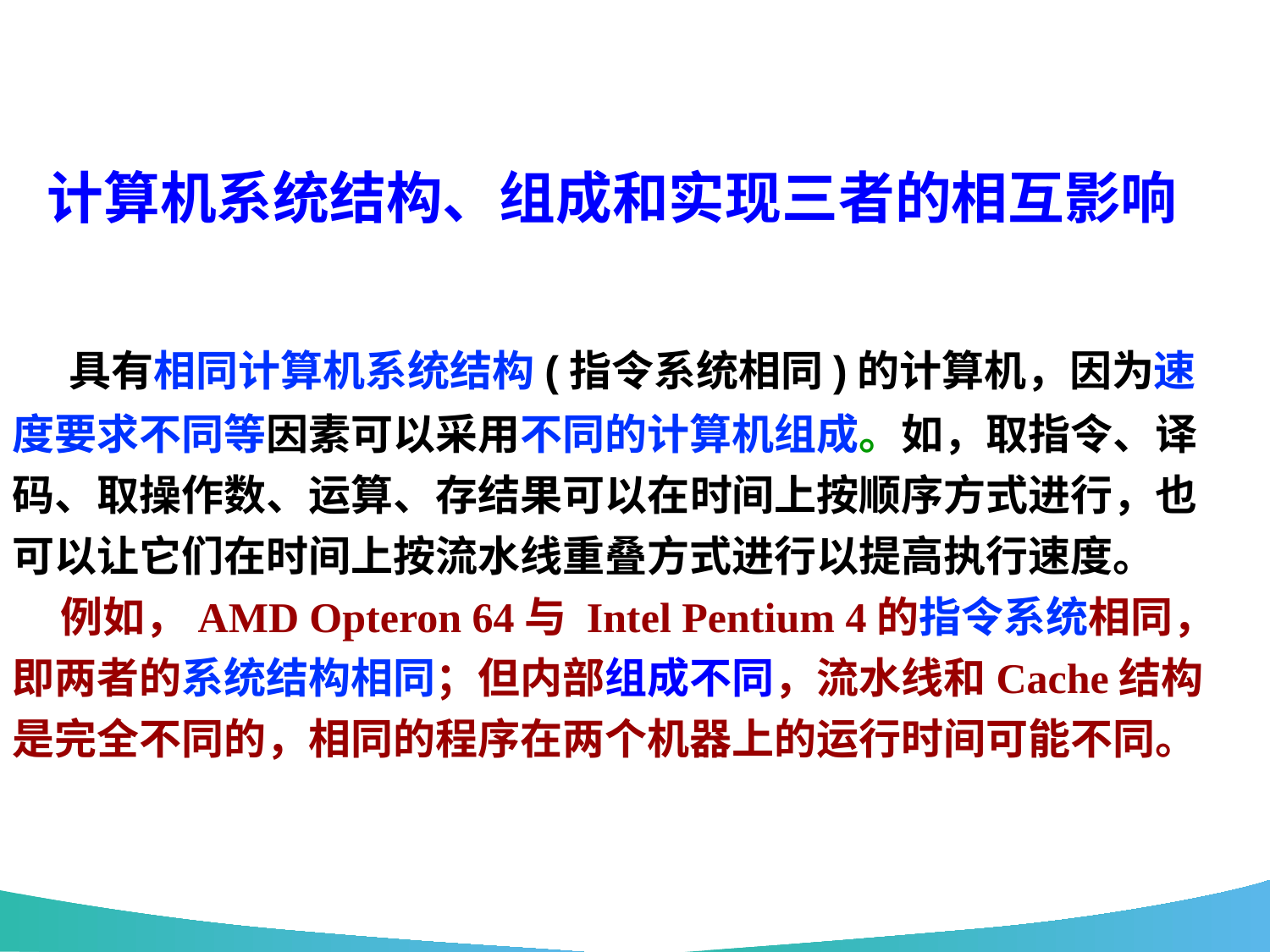

计算机系统结构、组成和实现三者的相互影响
　具有相同计算机系统结构(指令系统相同)的计算机，因为速度要求不同等因素可以采用不同的计算机组成。如，取指令、译码、取操作数、运算、存结果可以在时间上按顺序方式进行，也可以让它们在时间上按流水线重叠方式进行以提高执行速度。
    例如，AMD Opteron 64与 Intel Pentium 4的指令系统相同，即两者的系统结构相同；但内部组成不同，流水线和Cache结构是完全不同的，相同的程序在两个机器上的运行时间可能不同。